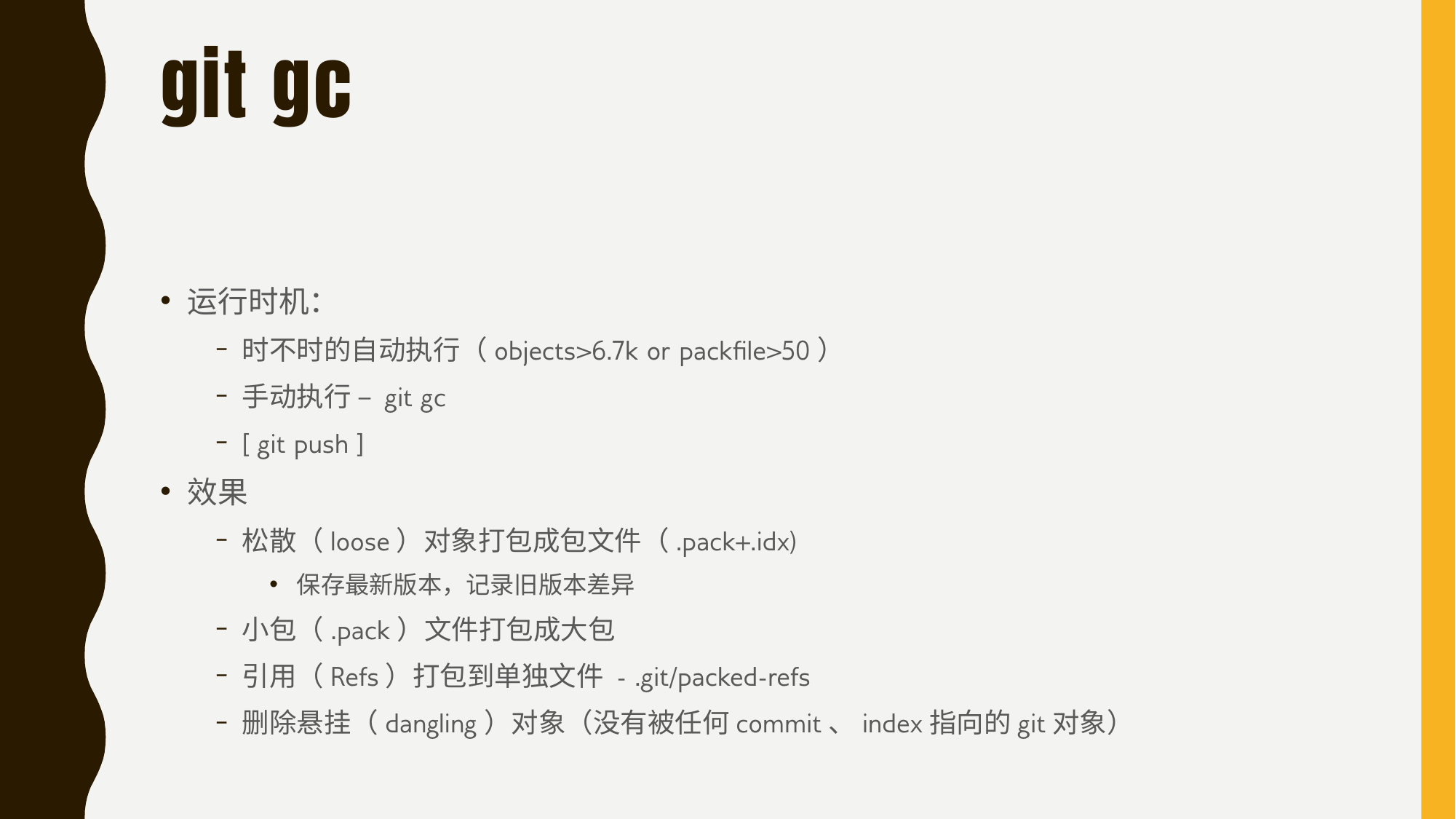

# git gc
运行时机：
时不时的自动执行（objects>6.7k or packfile>50）
手动执行 – git gc
[ git push ]
效果
松散（loose）对象打包成包文件（.pack+.idx)
保存最新版本，记录旧版本差异
小包（.pack）文件打包成大包
引用（Refs）打包到单独文件 - .git/packed-refs
删除悬挂（dangling）对象（没有被任何commit、index指向的git对象）